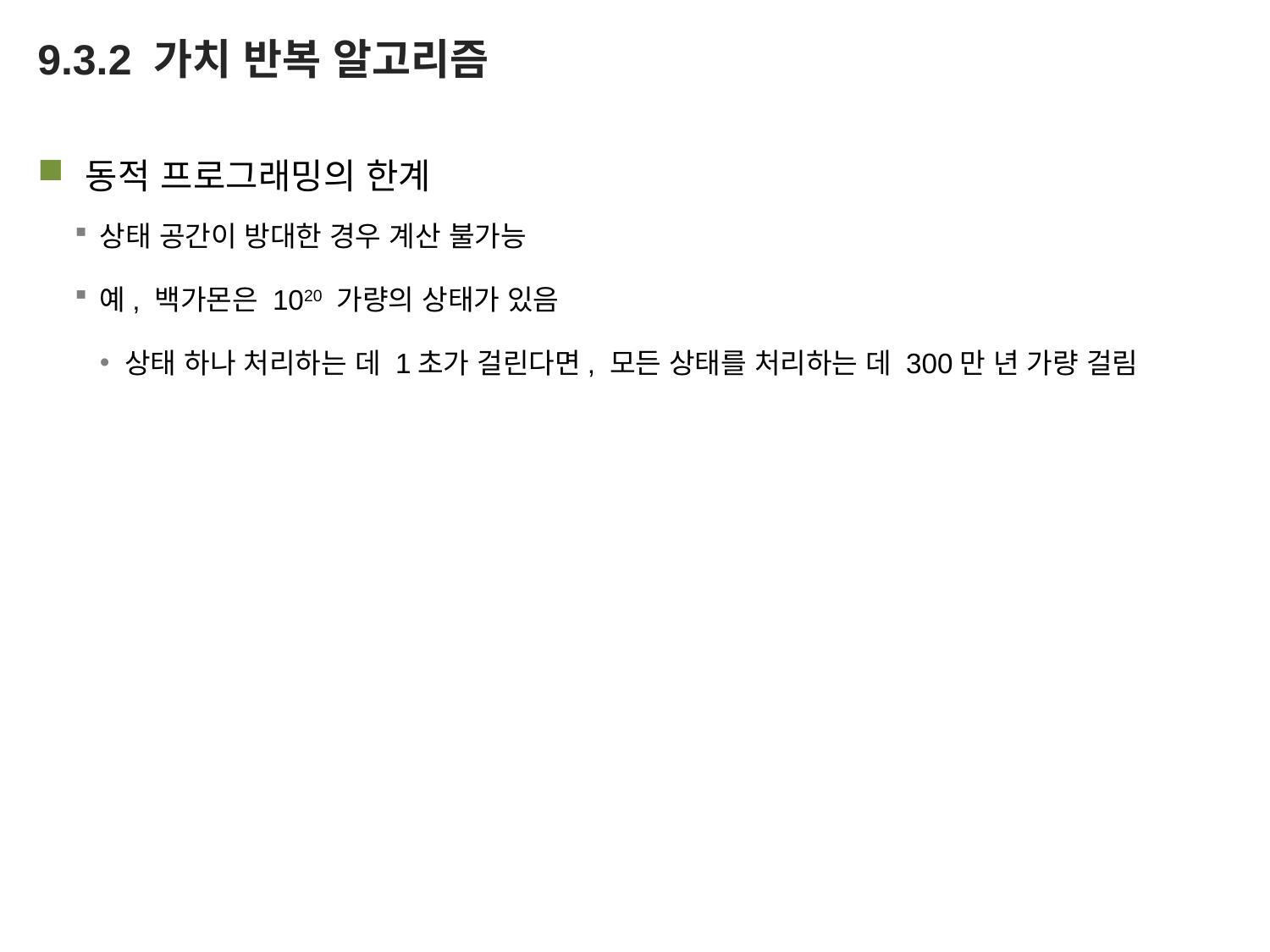

# 9.3.2 가치 반복 알고리즘
동적 프로그래밍의 한계
상태 공간이 방대한 경우 계산 불가능
예, 백가몬은 1020 가량의 상태가 있음
상태 하나 처리하는 데 1초가 걸린다면, 모든 상태를 처리하는 데 300만 년 가량 걸림